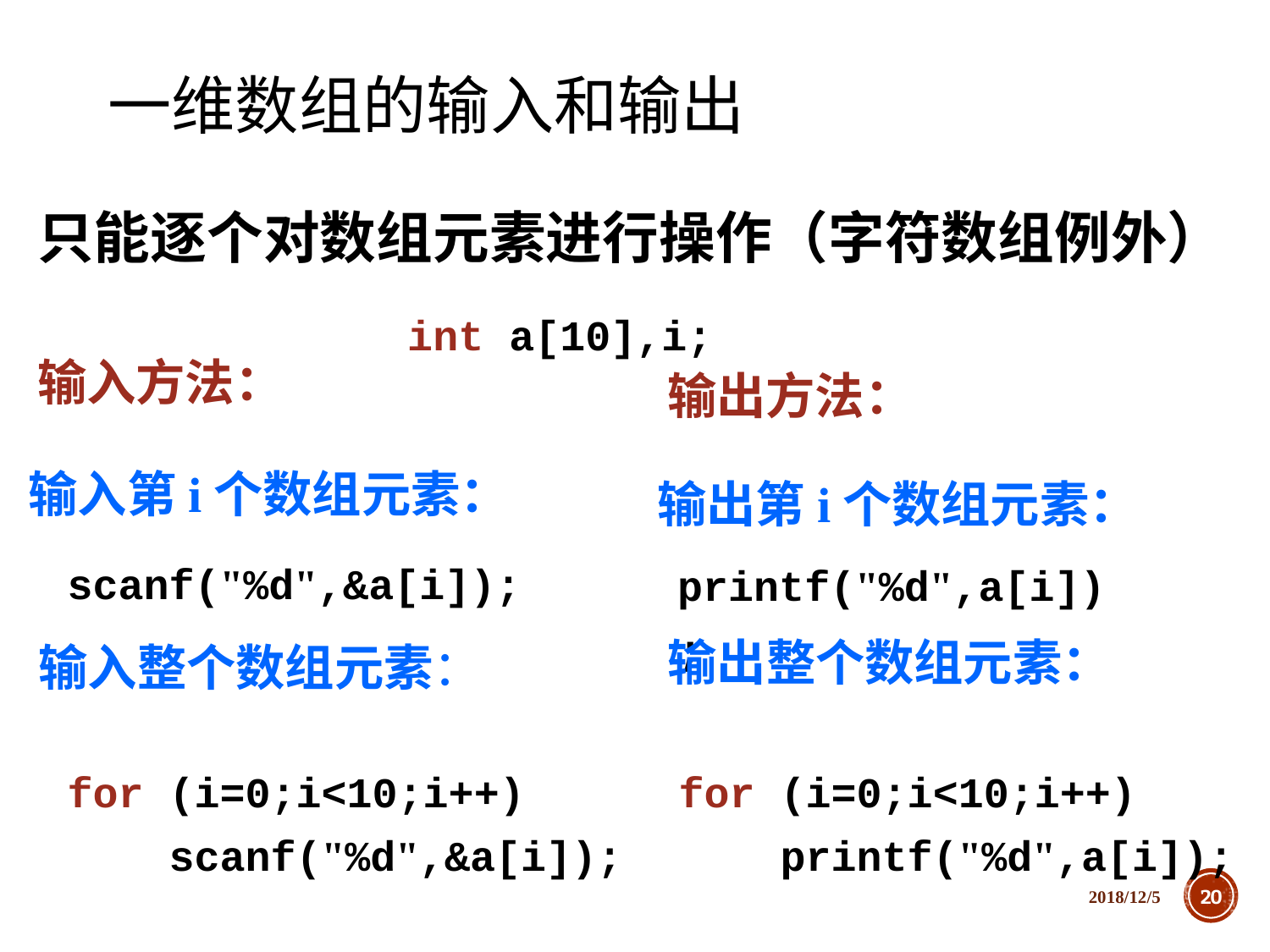

# 一维数组的输入和输出
只能逐个对数组元素进行操作（字符数组例外）
int a[10],i;
输入方法：
输出方法：
输入第i个数组元素：
输出第i个数组元素：
printf("%d",a[i]);
scanf("%d",&a[i]);
输出整个数组元素：
输入整个数组元素：
for (i=0;i<10;i++)
    scanf("%d",&a[i]);
for (i=0;i<10;i++)
    printf("%d",a[i]);
2018/12/5
20